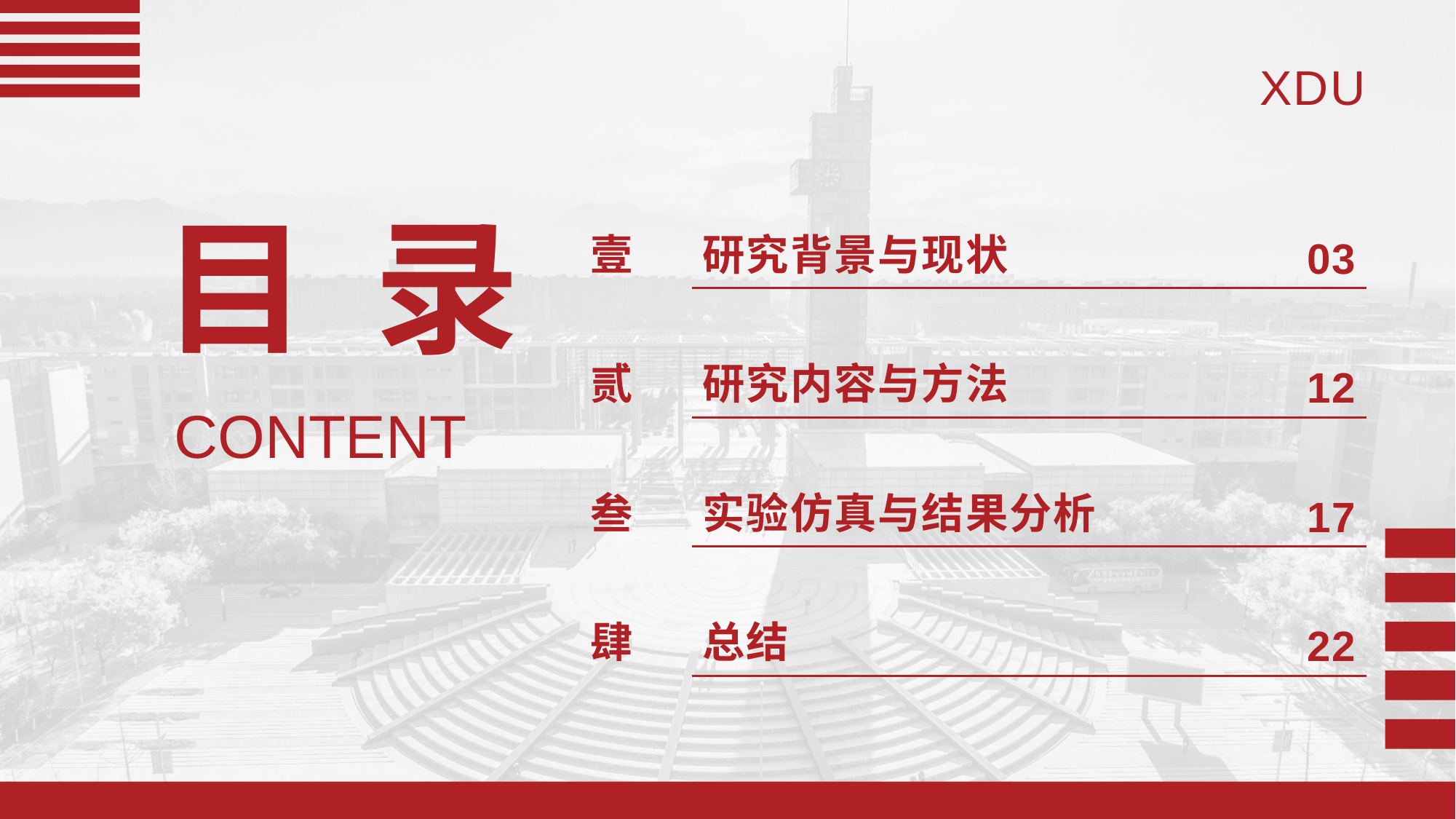

| 壹 | 研究背景与现状 | 03 |
| --- | --- | --- |
| 贰 | 研究内容与方法 | 12 |
| 叁 | 实验仿真与结果分析 | 17 |
| 肆 | 总结 | 22 |
目  录
CONTENT